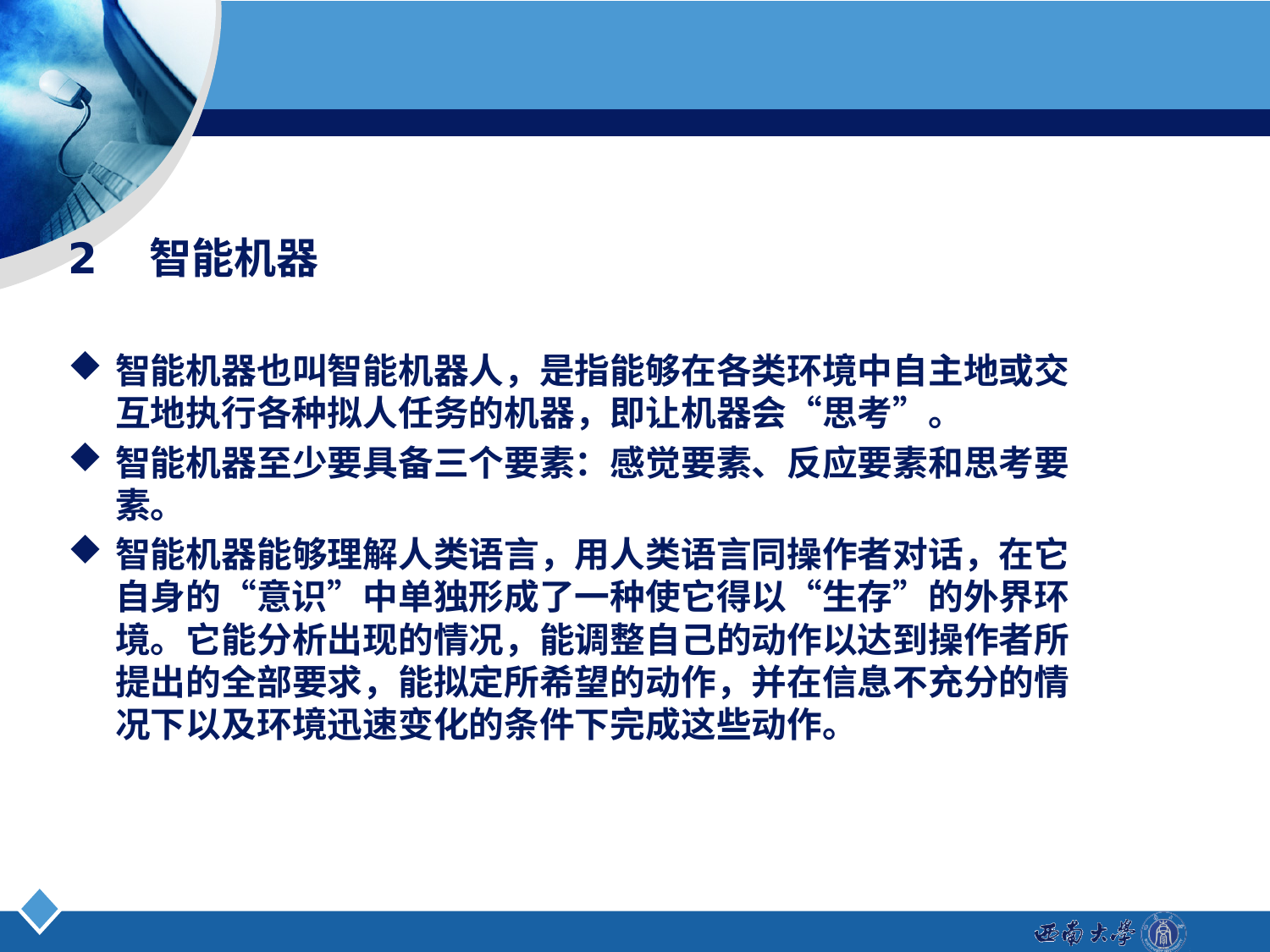

2　智能机器

智能机器也叫智能机器人，是指能够在各类环境中自主地或交互地执行各种拟人任务的机器，即让机器会“思考”。
智能机器至少要具备三个要素：感觉要素、反应要素和思考要素。
智能机器能够理解人类语言，用人类语言同操作者对话，在它自身的“意识”中单独形成了一种使它得以“生存”的外界环境。它能分析出现的情况，能调整自己的动作以达到操作者所提出的全部要求，能拟定所希望的动作，并在信息不充分的情况下以及环境迅速变化的条件下完成这些动作。